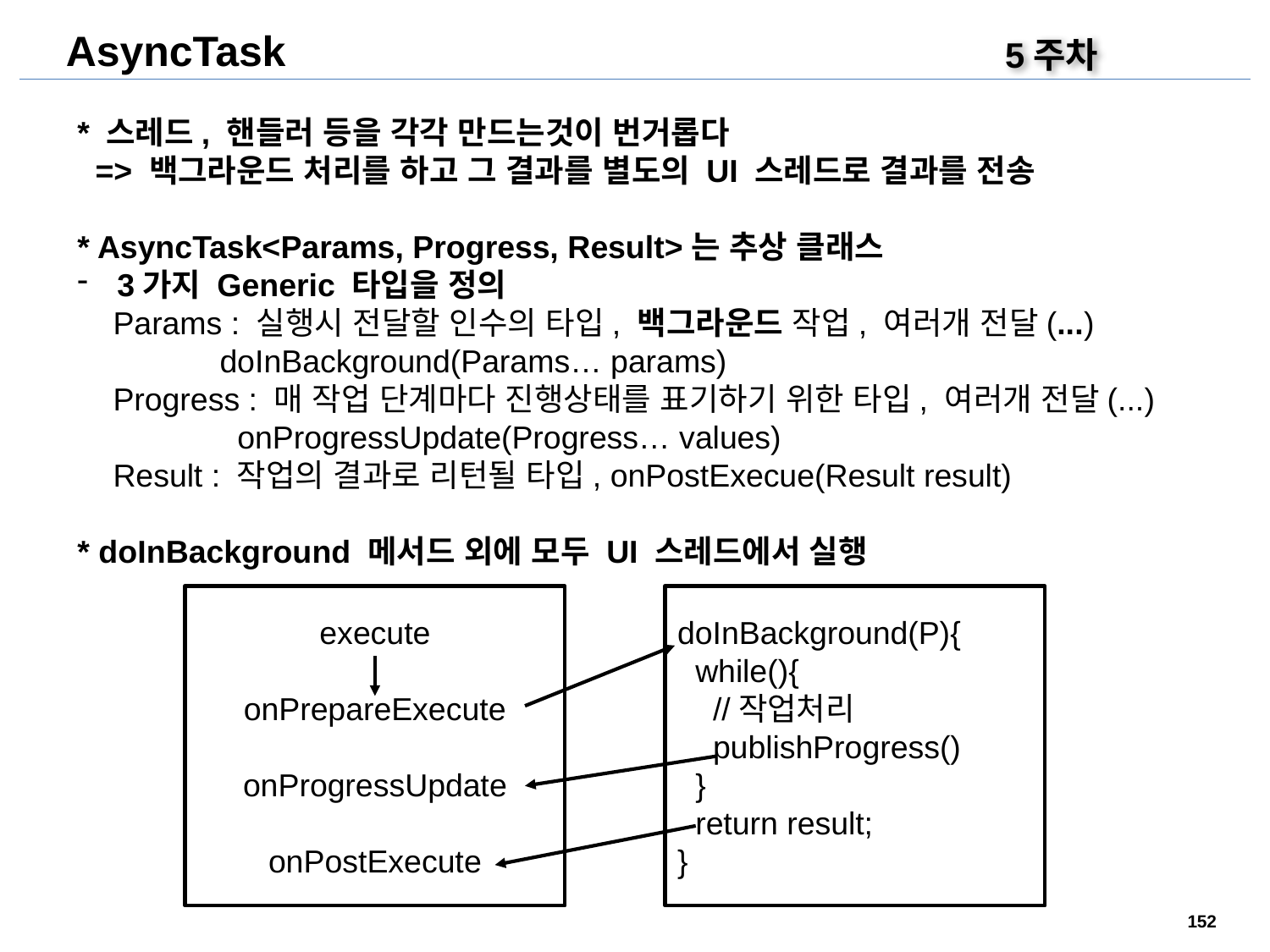

AsyncTask
5주차
* 스레드, 핸들러 등을 각각 만드는것이 번거롭다
  => 백그라운드 처리를 하고 그 결과를 별도의 UI 스레드로 결과를 전송

* AsyncTask<Params, Progress, Result>는 추상 클래스
3가지 Generic 타입을 정의
    Params : 실행시 전달할 인수의 타입, 백그라운드 작업, 여러개 전달(...)
                doInBackground(Params… params)
    Progress : 매 작업 단계마다 진행상태를 표기하기 위한 타입, 여러개 전달(...)
                  onProgressUpdate(Progress… values)
    Result : 작업의 결과로 리턴될 타입, onPostExecue(Result result)

* doInBackground 메서드 외에 모두 UI 스레드에서 실행
execute

onPrepareExecute

onProgressUpdate

onPostExecute
doInBackground(P){
  while(){
    //작업처리
    publishProgress()
  }
  return result;
}